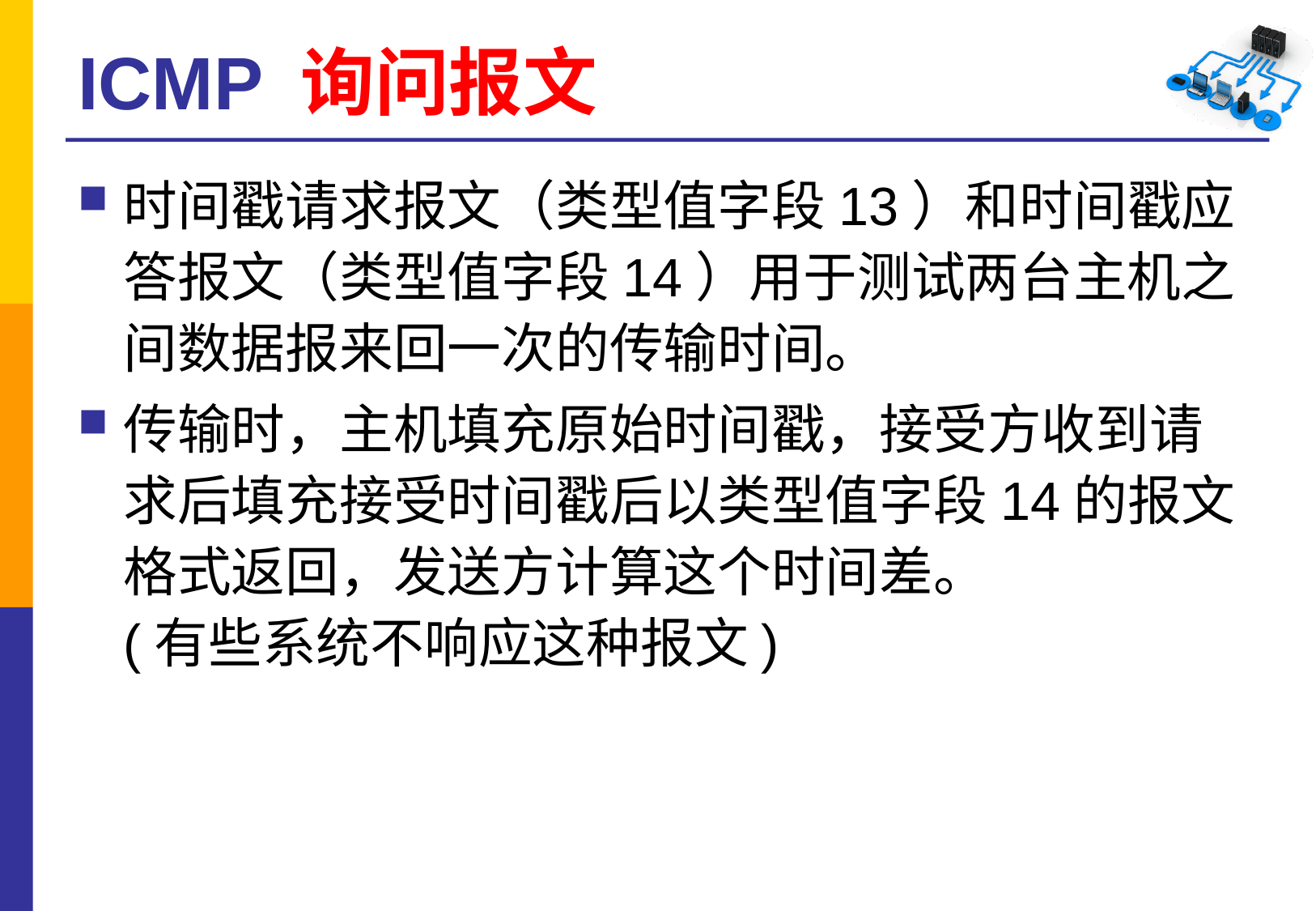

# ICMP 询问报文
时间戳请求报文（类型值字段13）和时间戳应答报文（类型值字段14）用于测试两台主机之间数据报来回一次的传输时间。
传输时，主机填充原始时间戳，接受方收到请求后填充接受时间戳后以类型值字段14的报文格式返回，发送方计算这个时间差。 
(有些系统不响应这种报文)